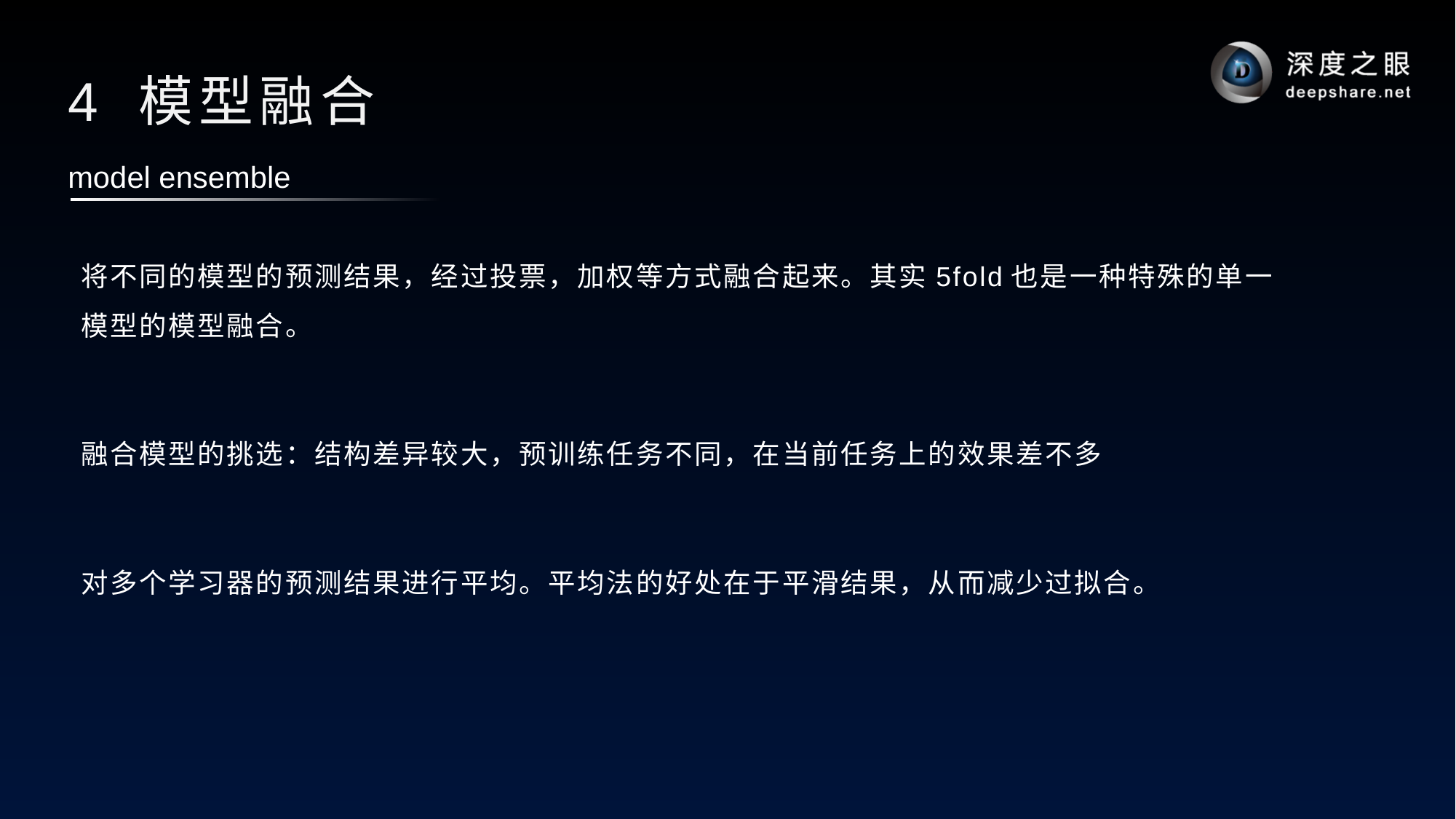

# 4 模型融合
model ensemble
将不同的模型的预测结果，经过投票，加权等方式融合起来。其实5fold也是一种特殊的单一模型的模型融合。

融合模型的挑选：结构差异较大，预训练任务不同，在当前任务上的效果差不多

对多个学习器的预测结果进行平均。平均法的好处在于平滑结果，从而减少过拟合。